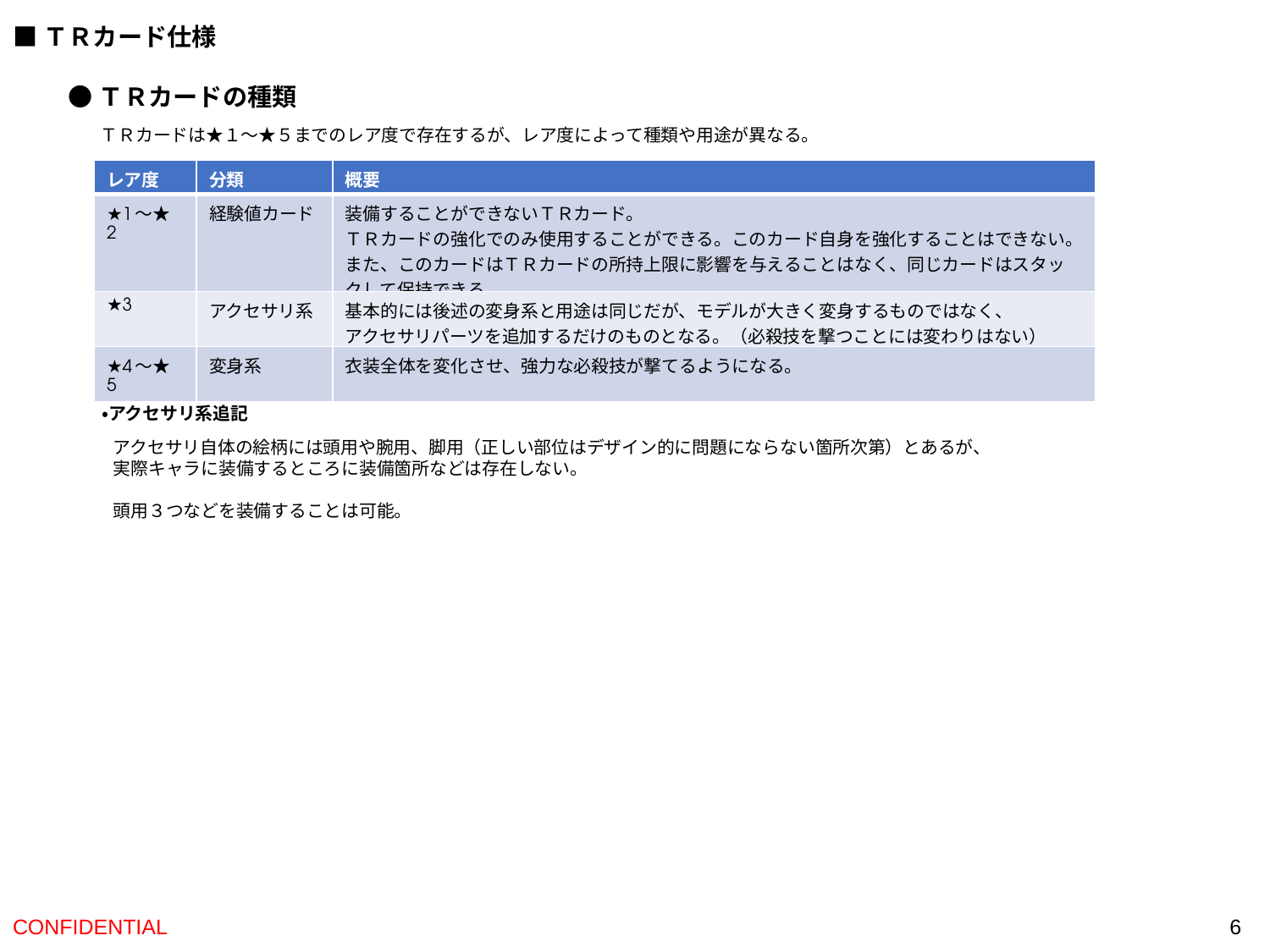

■ＴＲカード仕様
●ＴＲカードの種類
ＴＲカードは★１～★５までのレア度で存在するが、レア度によって種類や用途が異なる。
| レア度 | 分類 | 概要 |
| --- | --- | --- |
| ★1～★2 | 経験値カード | 装備することができないＴＲカード。 ＴＲカードの強化でのみ使用することができる。このカード自身を強化することはできない。 また、このカードはＴＲカードの所持上限に影響を与えることはなく、同じカードはスタックして保持できる。 |
| ★3 | アクセサリ系 | 基本的には後述の変身系と用途は同じだが、モデルが大きく変身するものではなく、 アクセサリパーツを追加するだけのものとなる。（必殺技を撃つことには変わりはない） |
| ★4～★5 | 変身系 | 衣装全体を変化させ、強力な必殺技が撃てるようになる。 |
・アクセサリ系追記
アクセサリ自体の絵柄には頭用や腕用、脚用（正しい部位はデザイン的に問題にならない箇所次第）とあるが、
実際キャラに装備するところに装備箇所などは存在しない。

頭用３つなどを装備することは可能。
6
CONFIDENTIAL